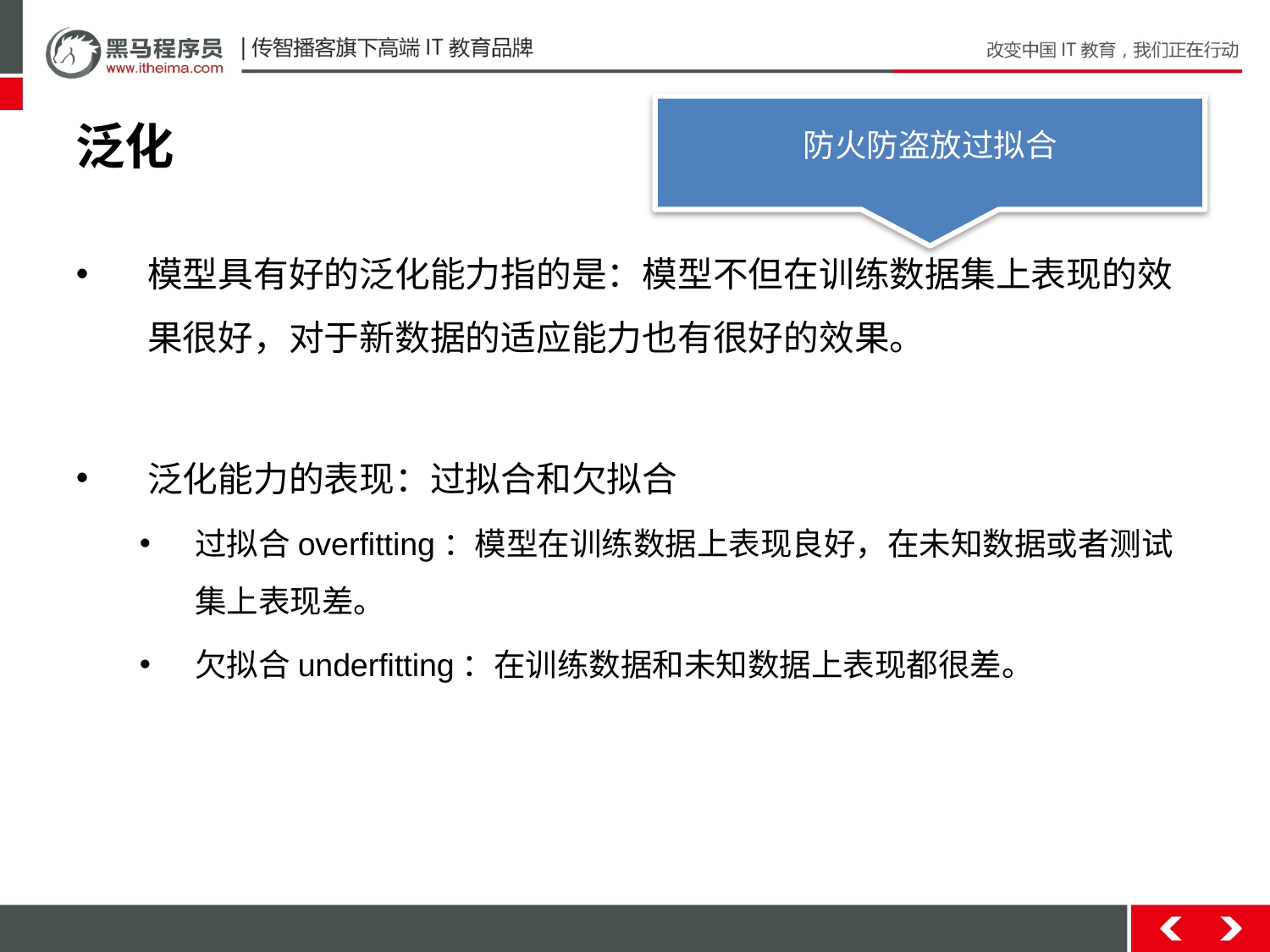

防火防盗放过拟合
# 泛化
模型具有好的泛化能力指的是：模型不但在训练数据集上表现的效果很好，对于新数据的适应能力也有很好的效果。

泛化能力的表现：过拟合和欠拟合
过拟合overfitting：模型在训练数据上表现良好，在未知数据或者测试集上表现差。
欠拟合underfitting：在训练数据和未知数据上表现都很差。